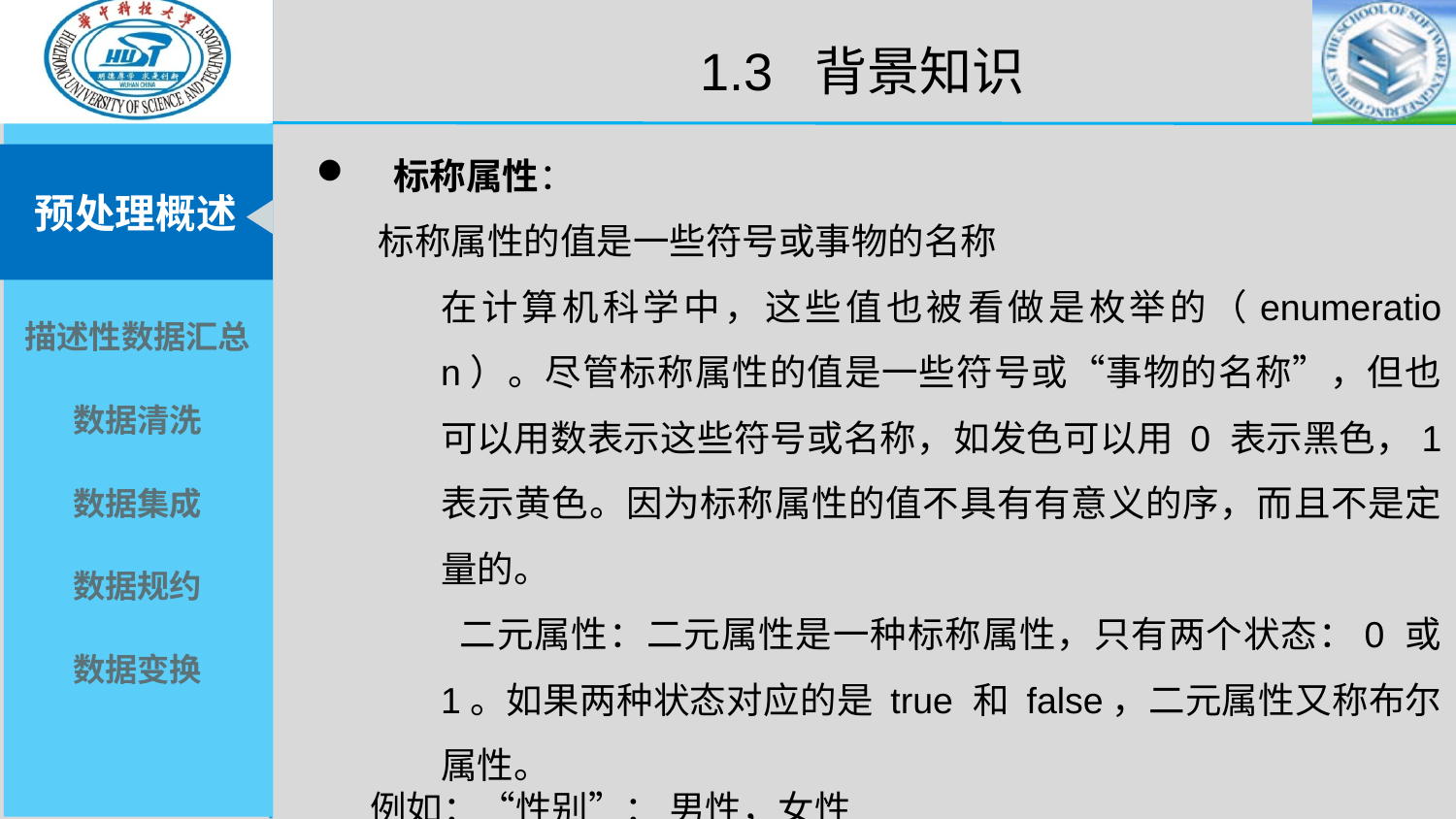

1.3  背景知识
  标称属性：
         标称属性的值是一些符号或事物的名称
在计算机科学中，这些值也被看做是枚举的（enumeration）。尽管标称属性的值是一些符号或“事物的名称”，但也可以用数表示这些符号或名称，如发色可以用 0 表示黑色，1 表示黄色。因为标称属性的值不具有有意义的序，而且不是定量的。
 二元属性：二元属性是一种标称属性，只有两个状态：0 或 1。如果两种状态对应的是 true 和 false，二元属性又称布尔属性。
        例如：“性别”： 男性，女性
                    “HIV”：阴性，阳性